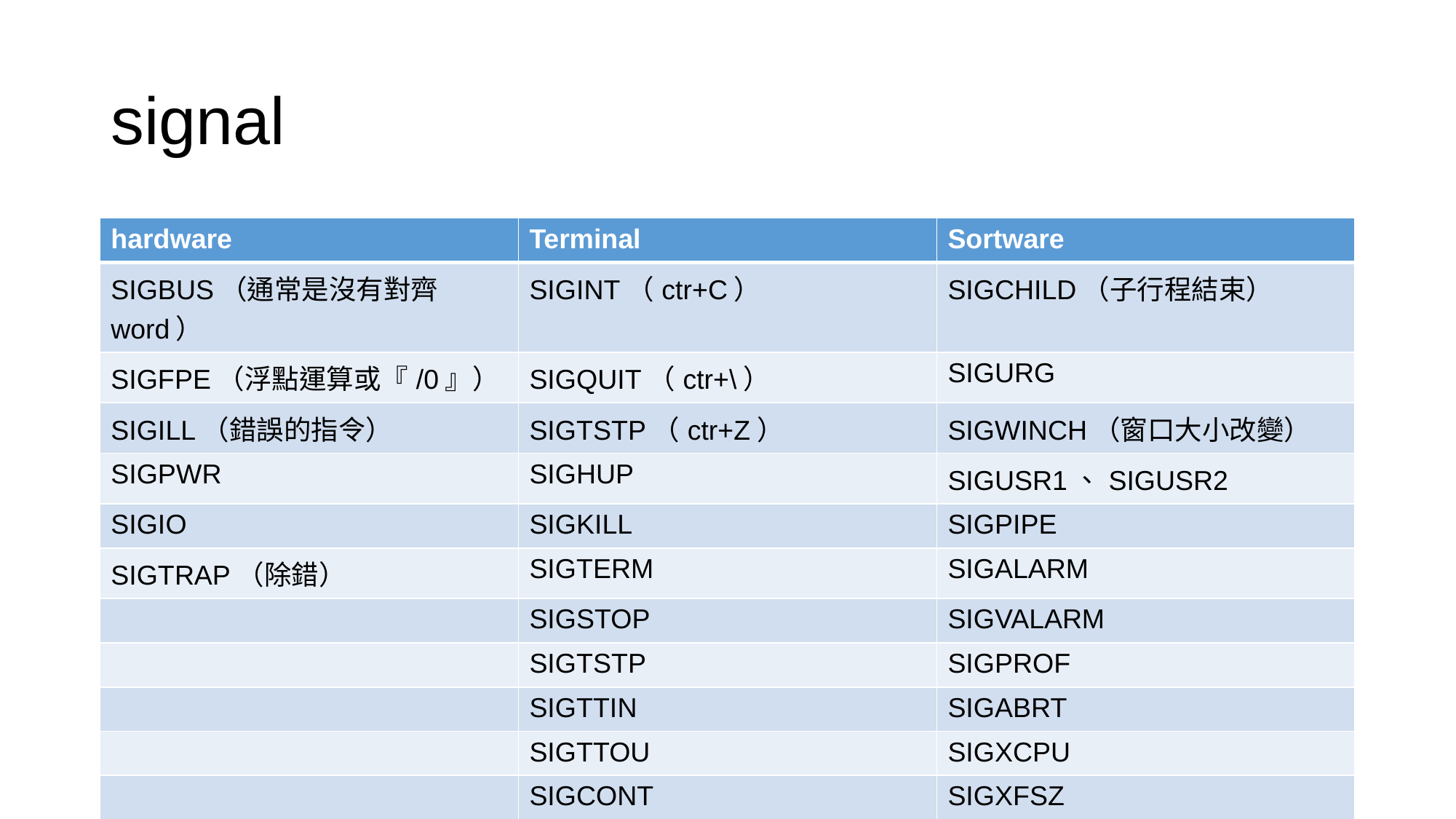

# signal
| hardware | Terminal | Sortware |
| --- | --- | --- |
| SIGBUS（通常是沒有對齊word） | SIGINT（ctr+C） | SIGCHILD（子行程結束） |
| SIGFPE（浮點運算或『/0』） | SIGQUIT（ctr+\） | SIGURG |
| SIGILL（錯誤的指令） | SIGTSTP（ctr+Z） | SIGWINCH（窗口大小改變） |
| SIGPWR | SIGHUP | SIGUSR1、SIGUSR2 |
| SIGIO | SIGKILL | SIGPIPE |
| SIGTRAP（除錯） | SIGTERM | SIGALARM |
|  | SIGSTOP | SIGVALARM |
|  | SIGTSTP | SIGPROF |
|  | SIGTTIN | SIGABRT |
|  | SIGTTOU | SIGXCPU |
|  | SIGCONT | SIGXFSZ |
|  |  | SIGSYS |